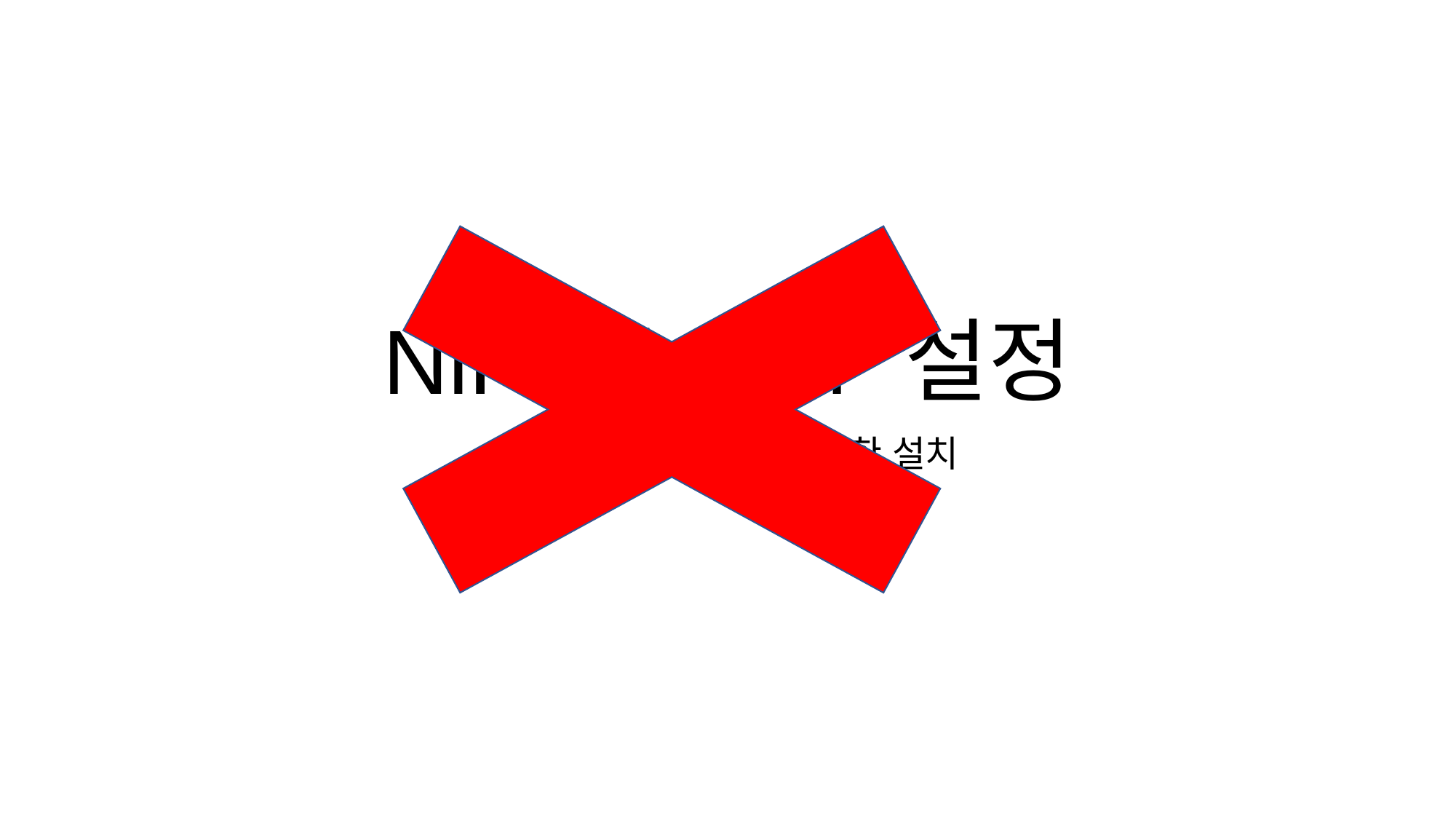

# NiFi Cluster 설정

tar.gz 실행파일을 이용한 설치